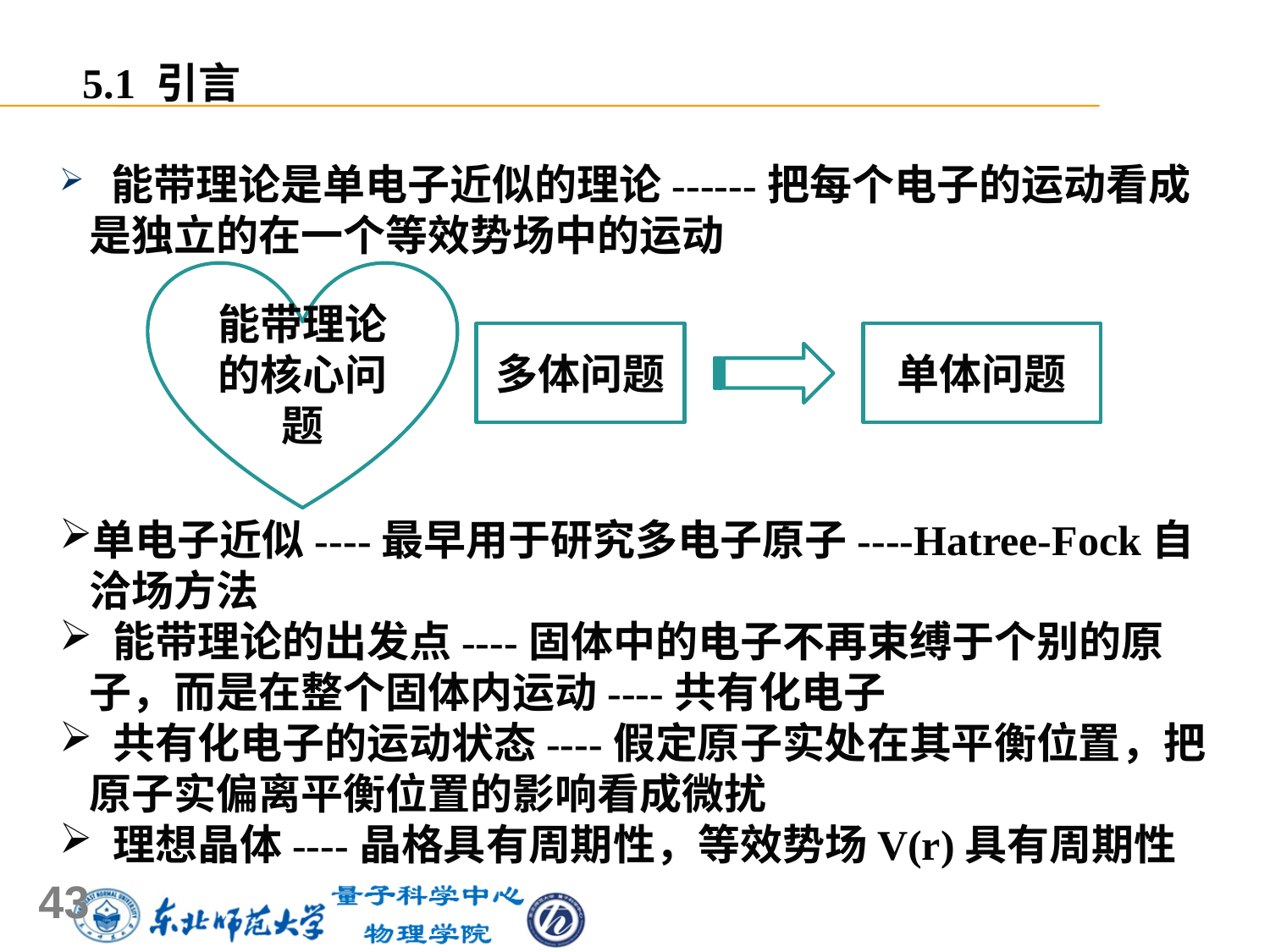

5.1 引言

  能带理论是单电子近似的理论------把每个电子的运动看成是独立的在一个等效势场中的运动

单电子近似----最早用于研究多电子原子----Hatree-Fock自洽场方法
 能带理论的出发点----固体中的电子不再束缚于个别的原子，而是在整个固体内运动----共有化电子
 共有化电子的运动状态----假定原子实处在其平衡位置，把原子实偏离平衡位置的影响看成微扰
 理想晶体----晶格具有周期性，等效势场V(r)具有周期性
能带理论的核心问题
多体问题
单体问题

43